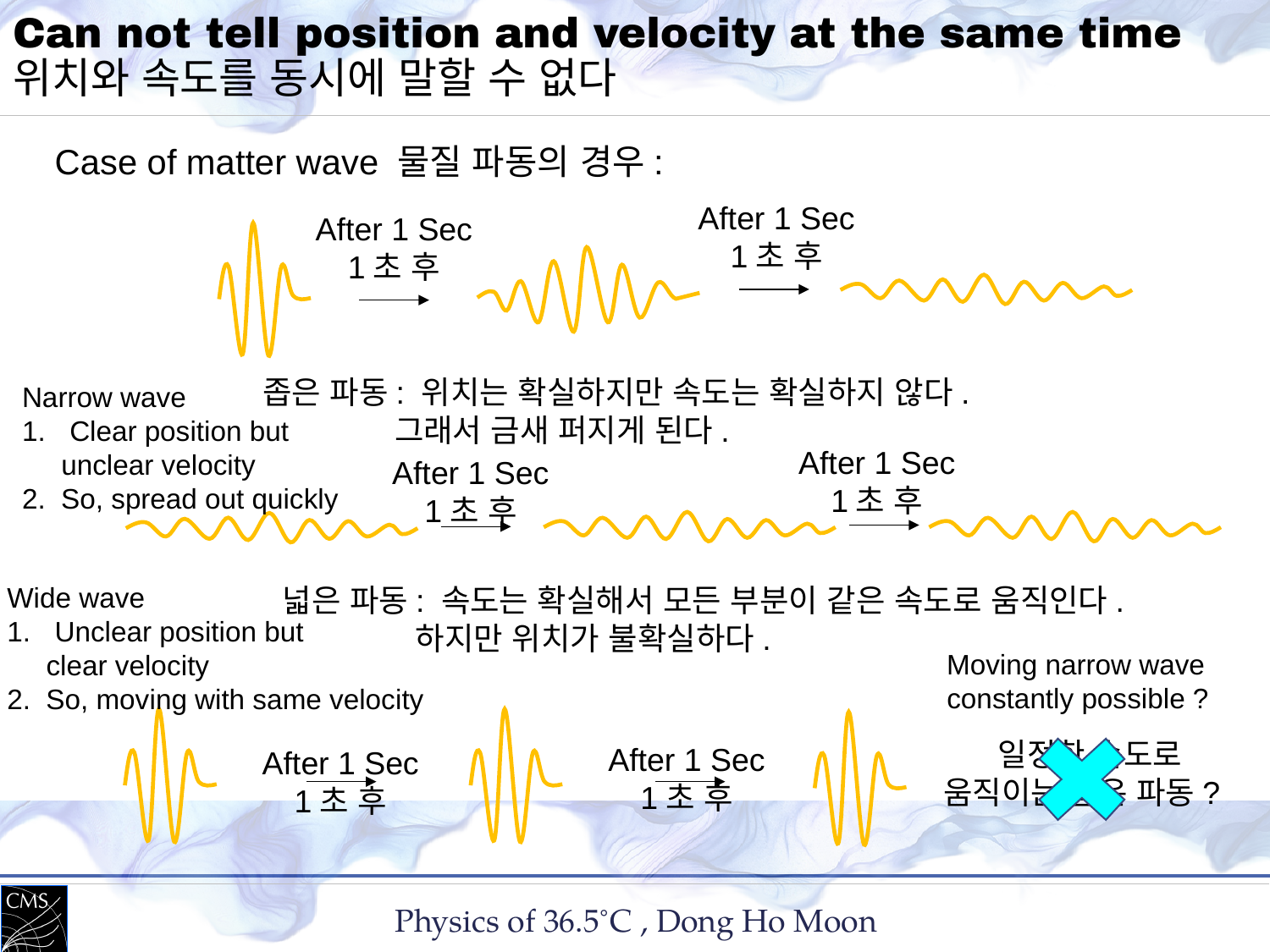

Can not tell position and velocity at the same time
위치와 속도를 동시에 말할 수 없다
Case of matter wave 물질 파동의 경우:
After 1 Sec
1초 후
After 1 Sec
1초 후

좁은 파동: 위치는 확실하지만 속도는 확실하지 않다.
              그래서 금새 퍼지게 된다.
Narrow wave
Clear position but
     unclear velocity
2.  So, spread out quickly
After 1 Sec
1초 후
After 1 Sec
1초 후

Wide wave
Unclear position but
     clear velocity
2.  So, moving with same velocity
 넓은 파동: 속도는 확실해서 모든 부분이 같은 속도로 움직인다.
                하지만 위치가 불확실하다.
Moving narrow wave
constantly possible ?

 일정한 속도로
움직이는 좁은 파동?
After 1 Sec
1초 후
After 1 Sec
1초 후